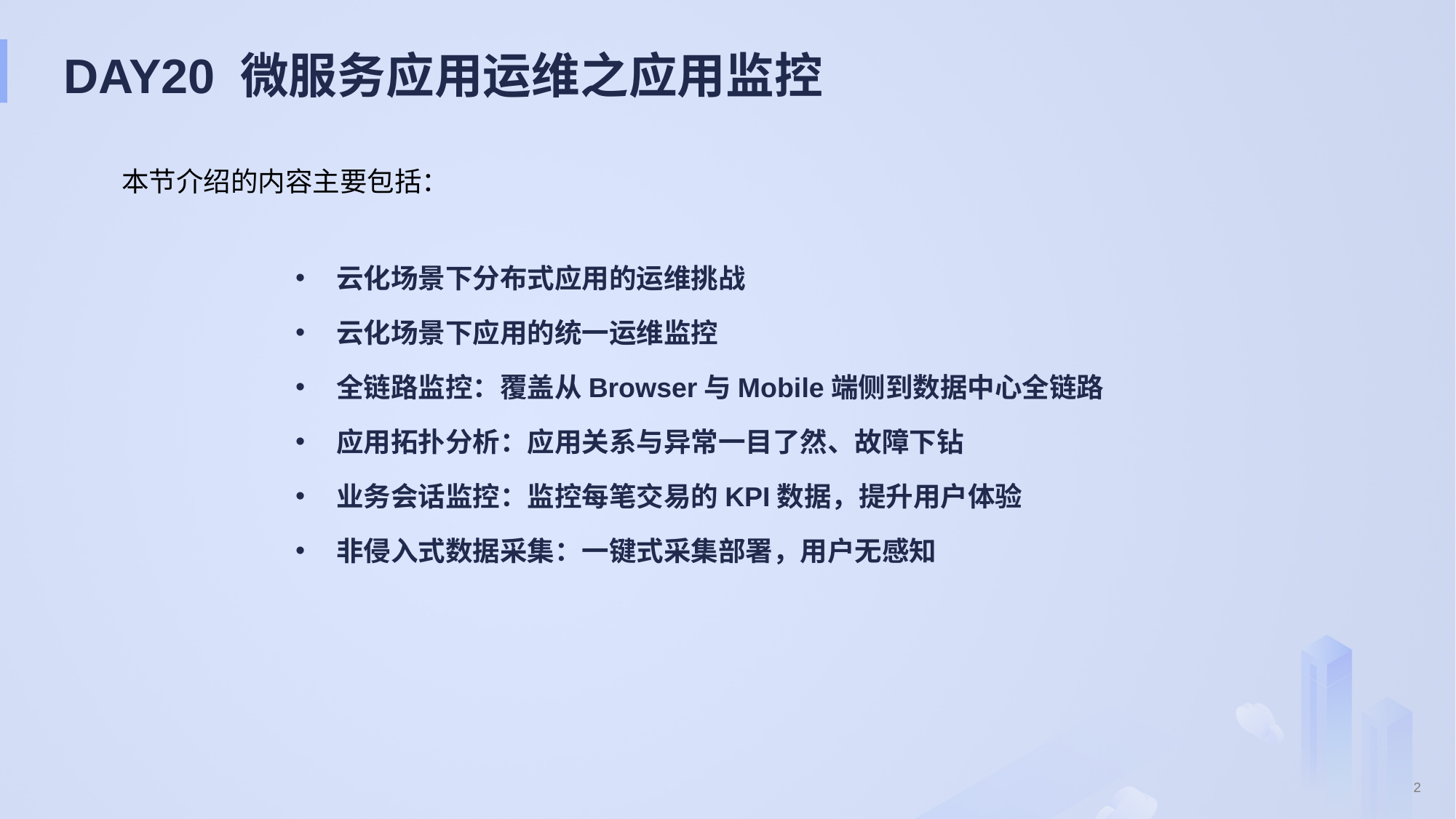

# DAY20 微服务应用运维之应用监控
本节介绍的内容主要包括：
云化场景下分布式应用的运维挑战
云化场景下应用的统一运维监控
全链路监控：覆盖从Browser与Mobile端侧到数据中心全链路
应用拓扑分析：应用关系与异常一目了然、故障下钻
业务会话监控：监控每笔交易的KPI数据，提升用户体验
非侵入式数据采集：一键式采集部署，用户无感知